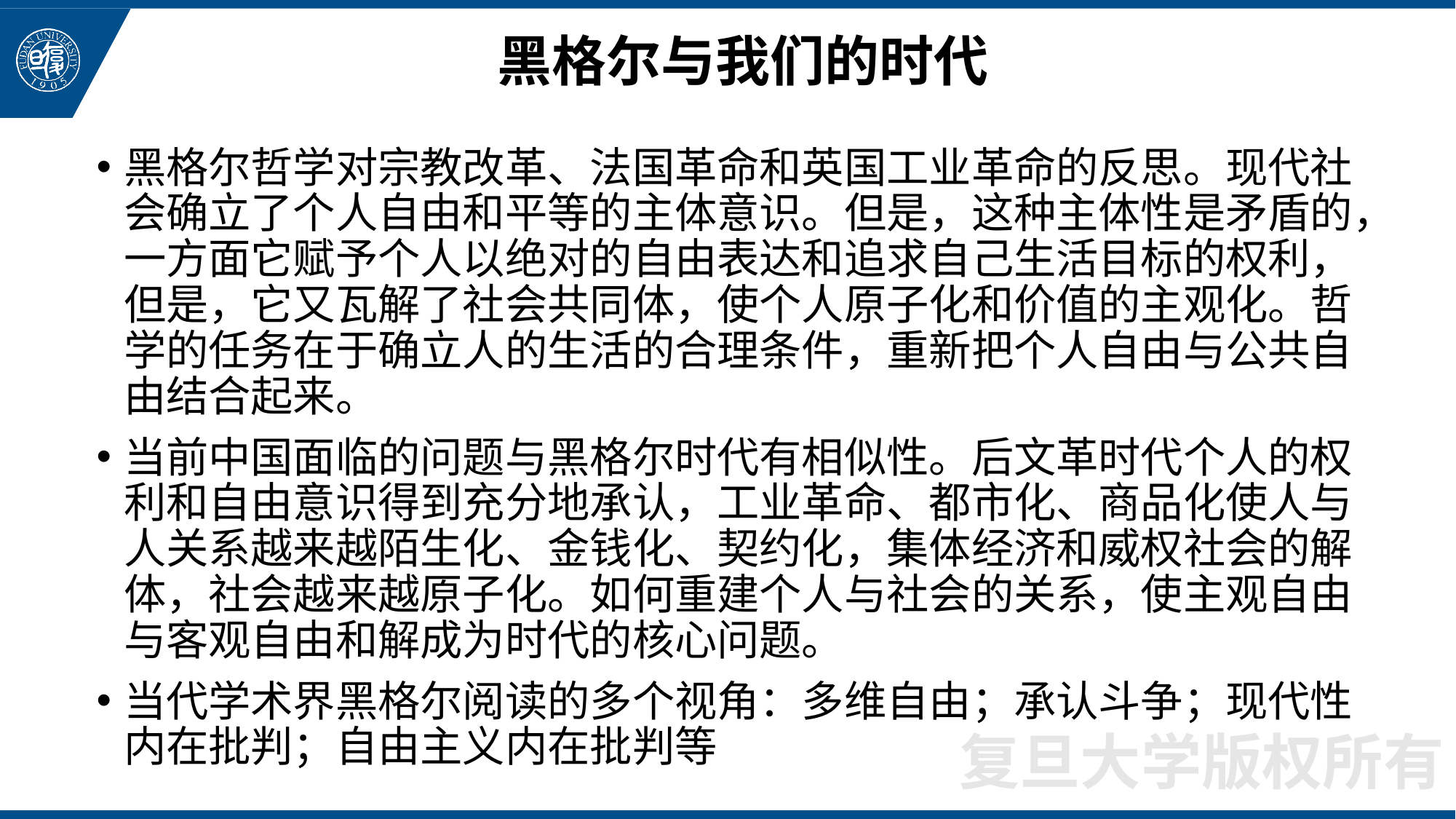

# 黑格尔与我们的时代
黑格尔哲学对宗教改革、法国革命和英国工业革命的反思。现代社会确立了个人自由和平等的主体意识。但是，这种主体性是矛盾的，一方面它赋予个人以绝对的自由表达和追求自己生活目标的权利，但是，它又瓦解了社会共同体，使个人原子化和价值的主观化。哲学的任务在于确立人的生活的合理条件，重新把个人自由与公共自由结合起来。
当前中国面临的问题与黑格尔时代有相似性。后文革时代个人的权利和自由意识得到充分地承认，工业革命、都市化、商品化使人与人关系越来越陌生化、金钱化、契约化，集体经济和威权社会的解体，社会越来越原子化。如何重建个人与社会的关系，使主观自由与客观自由和解成为时代的核心问题。
当代学术界黑格尔阅读的多个视角：多维自由；承认斗争；现代性内在批判；自由主义内在批判等